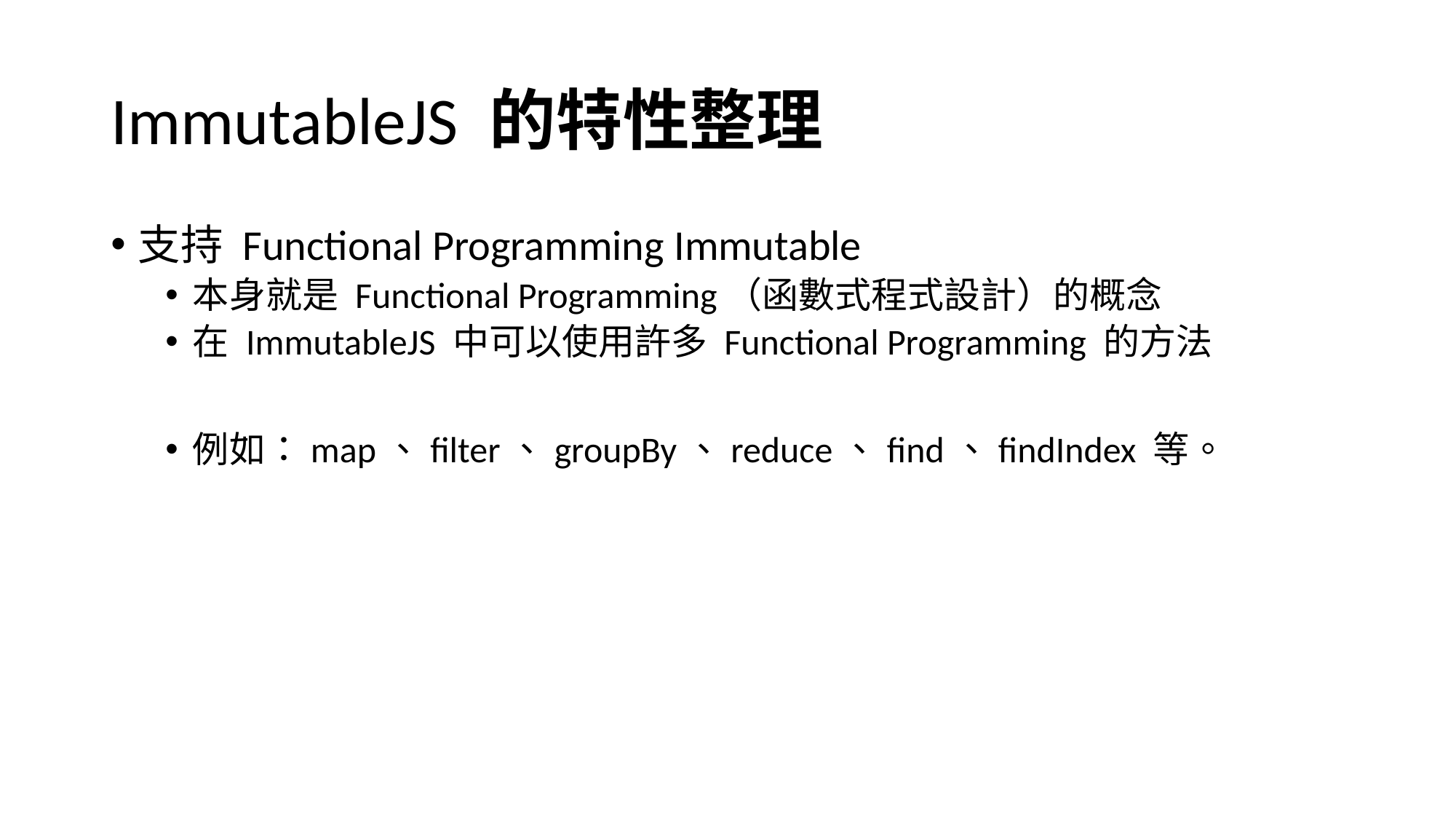

# ImmutableJS 的特性整理
支持 Functional Programming Immutable
本身就是 Functional Programming（函數式程式設計）的概念
在 ImmutableJS 中可以使用許多 Functional Programming 的方法

例如：map、filter、groupBy、reduce、find、findIndex 等。